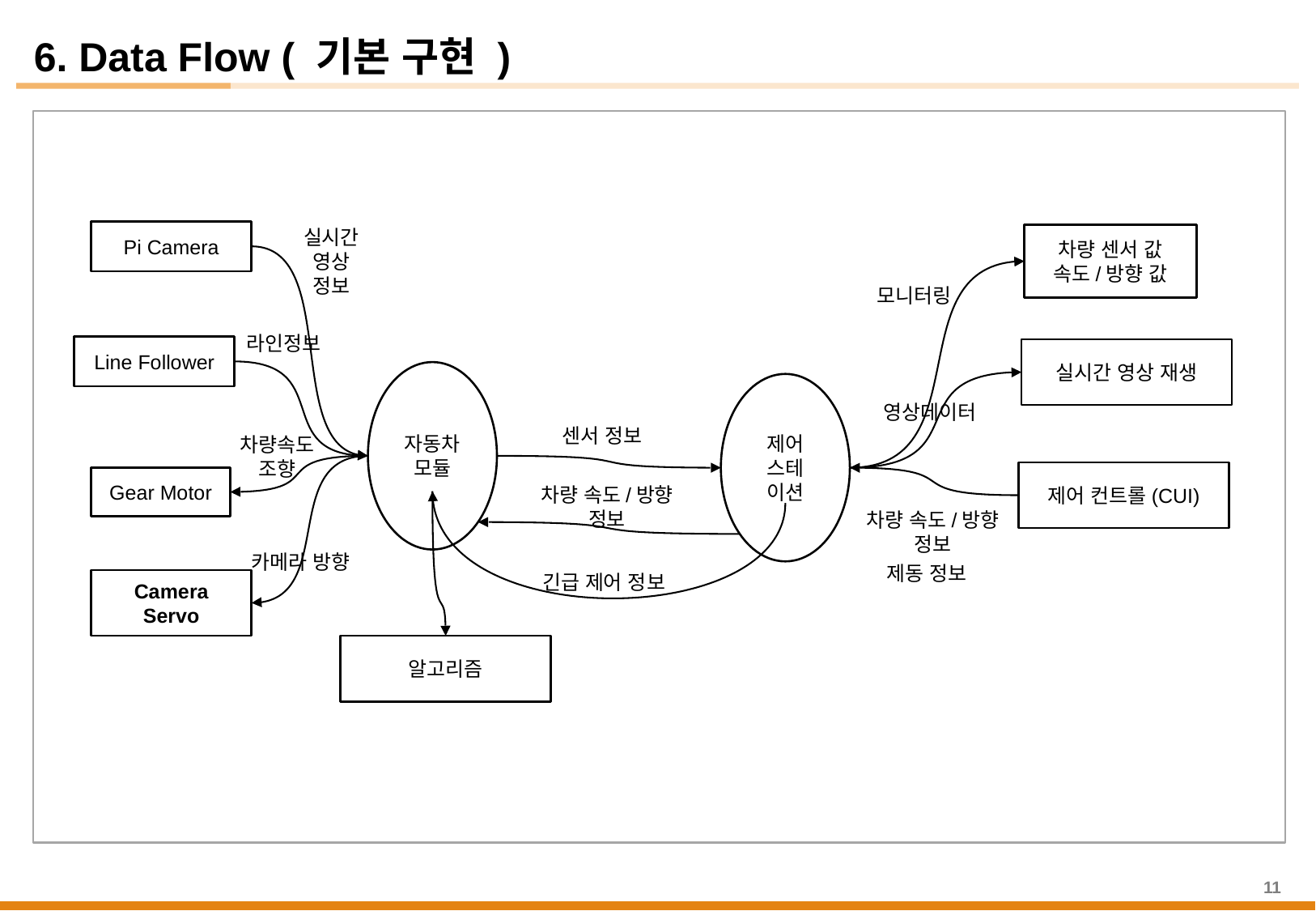

6. Data Flow ( 기본 구현 )

Pi Camera
차량 센서 값
속도/방향 값
실시간 영상 정보
모니터링
라인정보
Line Follower
실시간 영상 재생
자동차 모듈
제어
스테
이션
영상데이터
센서 정보
차량속도
조향
제어 컨트롤(CUI)
Gear Motor
차량 속도/방향 정보
차량 속도/방향 정보
카메라 방향
제동 정보
긴급 제어 정보
Camera Servo
알고리즘
11